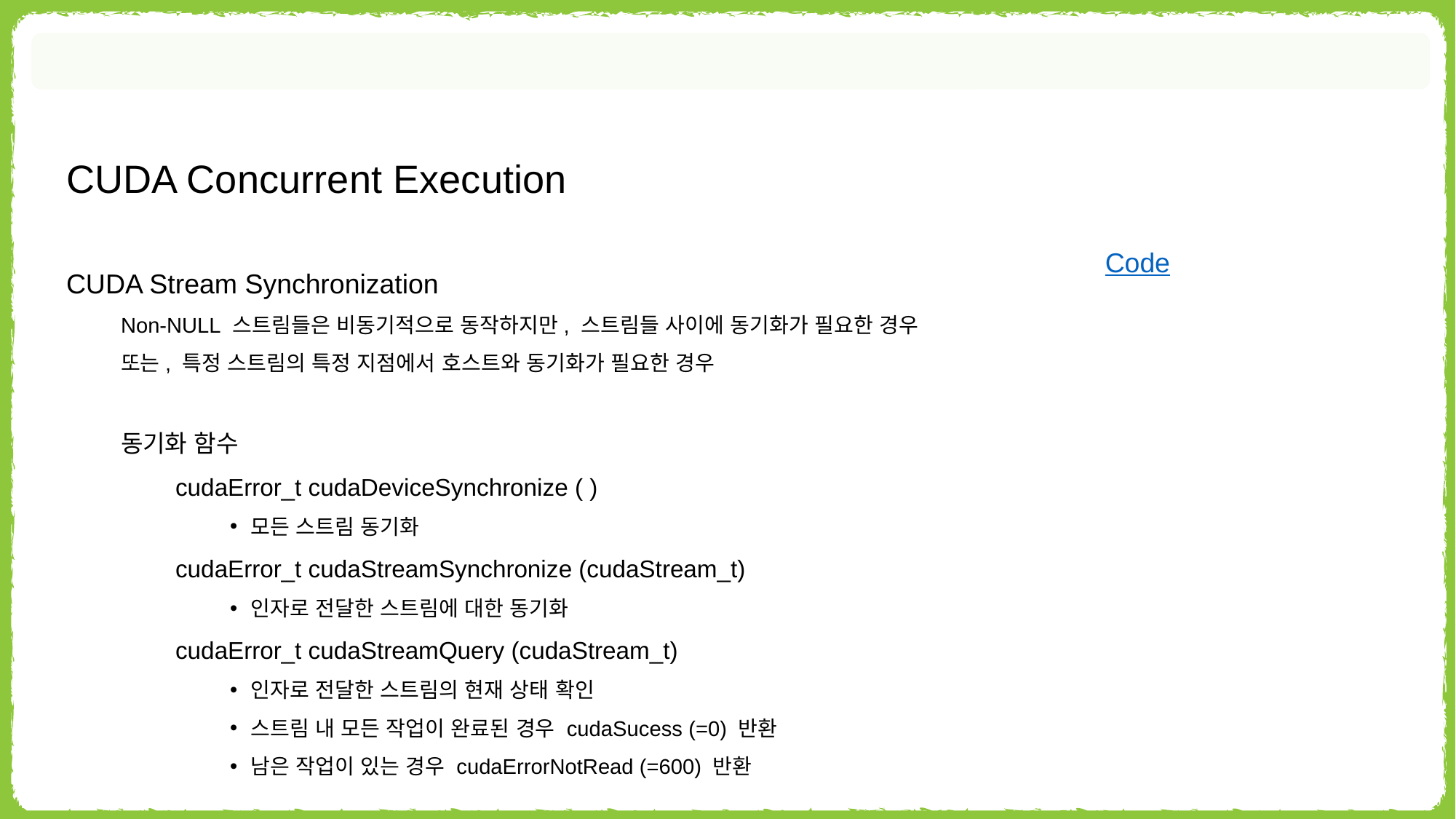

CUDA Concurrent Execution
Code
CUDA Stream Synchronization
Non-NULL 스트림들은 비동기적으로 동작하지만, 스트림들 사이에 동기화가 필요한 경우
또는, 특정 스트림의 특정 지점에서 호스트와 동기화가 필요한 경우

동기화 함수
cudaError_t cudaDeviceSynchronize ( )
모든 스트림 동기화
cudaError_t cudaStreamSynchronize (cudaStream_t)
인자로 전달한 스트림에 대한 동기화
cudaError_t cudaStreamQuery (cudaStream_t)
인자로 전달한 스트림의 현재 상태 확인
스트림 내 모든 작업이 완료된 경우 cudaSucess (=0) 반환
남은 작업이 있는 경우 cudaErrorNotRead (=600) 반환